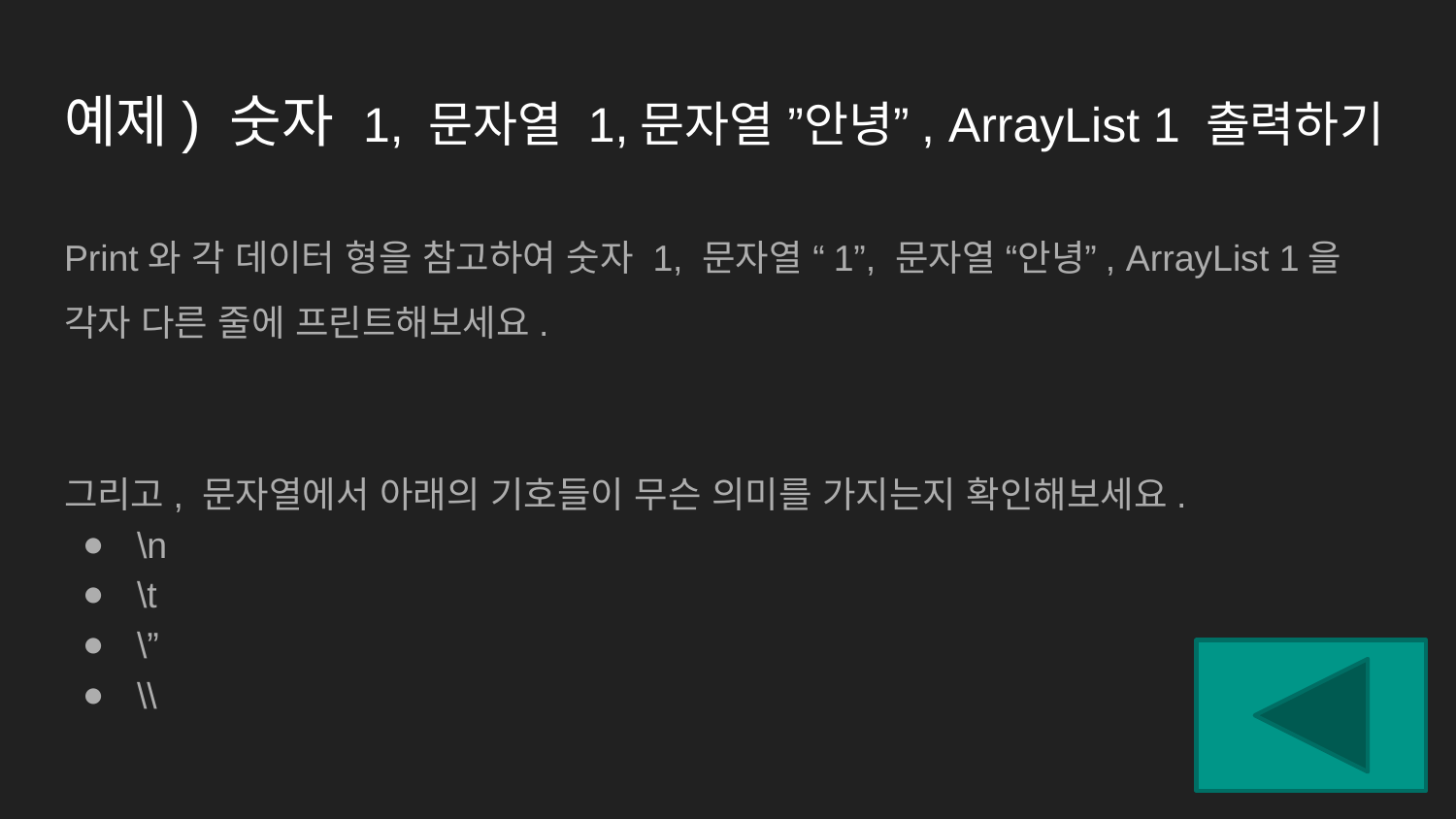

# 예제) 숫자 1, 문자열 1,문자열 ”안녕”, ArrayList 1 출력하기
Print와 각 데이터 형을 참고하여 숫자 1, 문자열 “1”, 문자열 “안녕”, ArrayList 1을 각자 다른 줄에 프린트해보세요.

그리고, 문자열에서 아래의 기호들이 무슨 의미를 가지는지 확인해보세요.
\n
\t
\”
\\